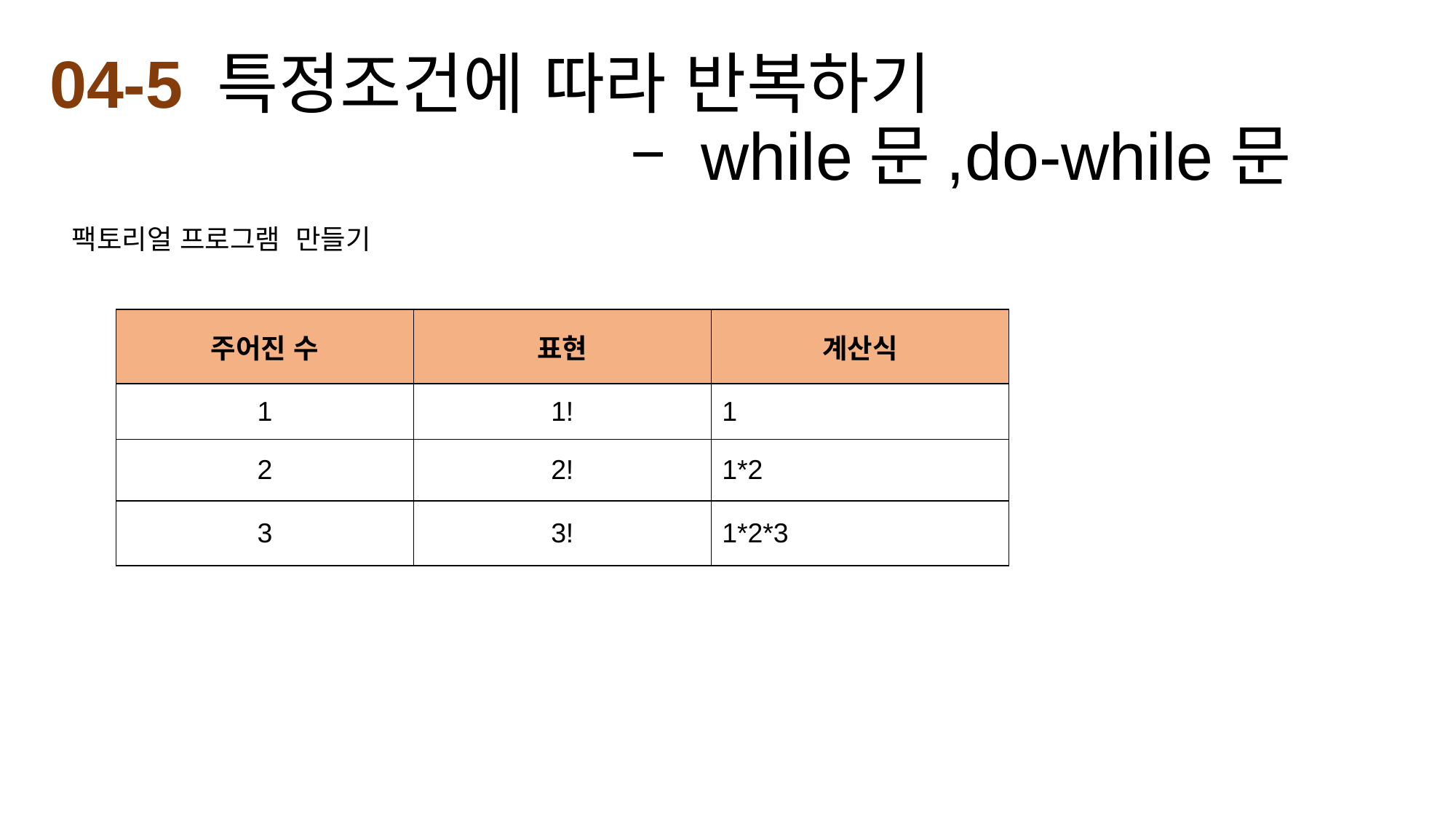

# 04-5 특정조건에 따라 반복하기 – while문,do-while문
팩토리얼 프로그램  만들기
| 주어진 수 | 표현 | 계산식 |
| --- | --- | --- |
| 1 | 1! | 1 |
| 2 | 2! | 1\*2 |
| 3 | 3! | 1\*2\*3 |